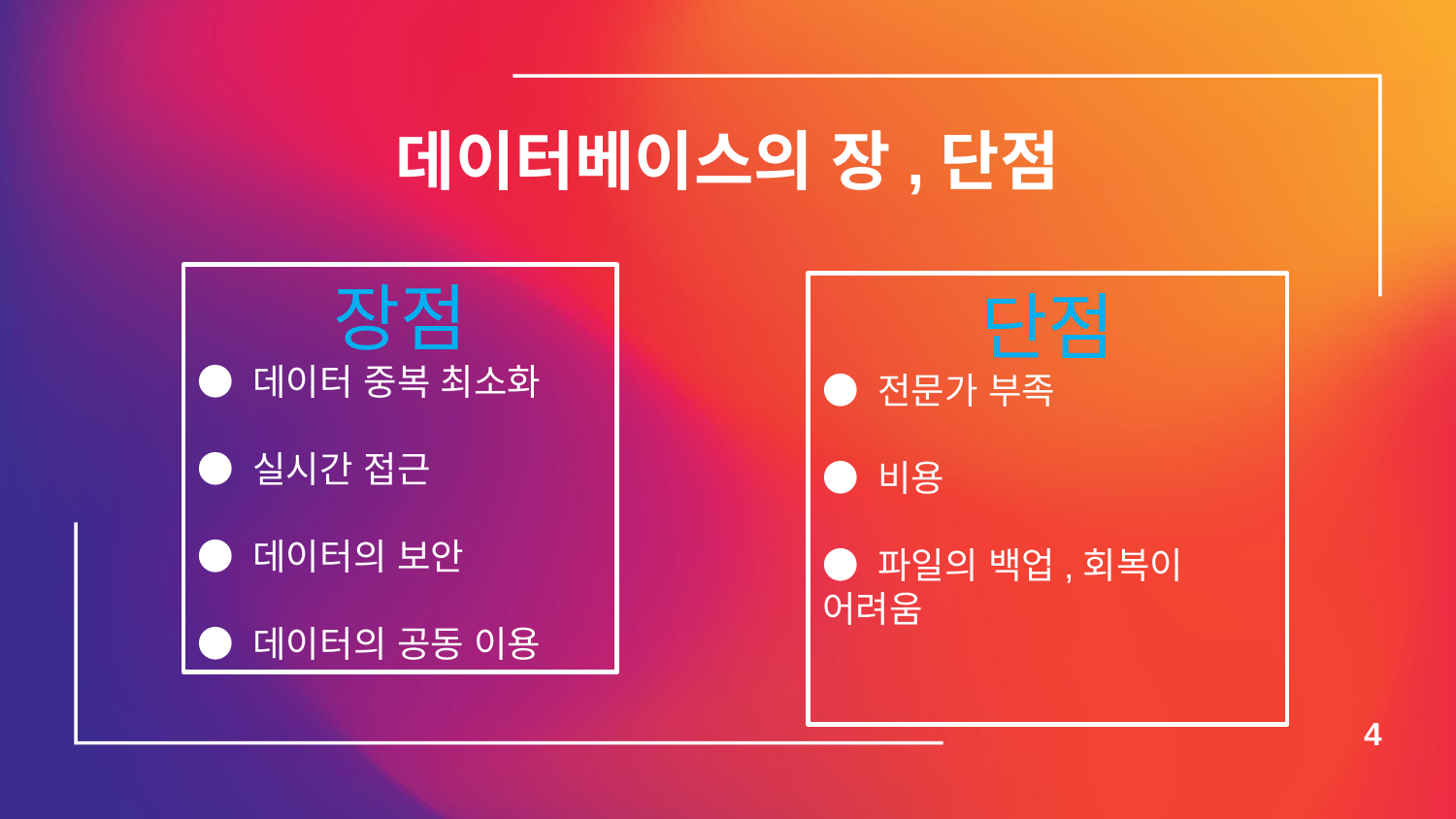

# 데이터베이스의 장,단점
장점
● 데이터 중복 최소화

● 실시간 접근

● 데이터의 보안

● 데이터의 공동 이용
단점
● 전문가 부족

● 비용

● 파일의 백업,회복이 어려움

4